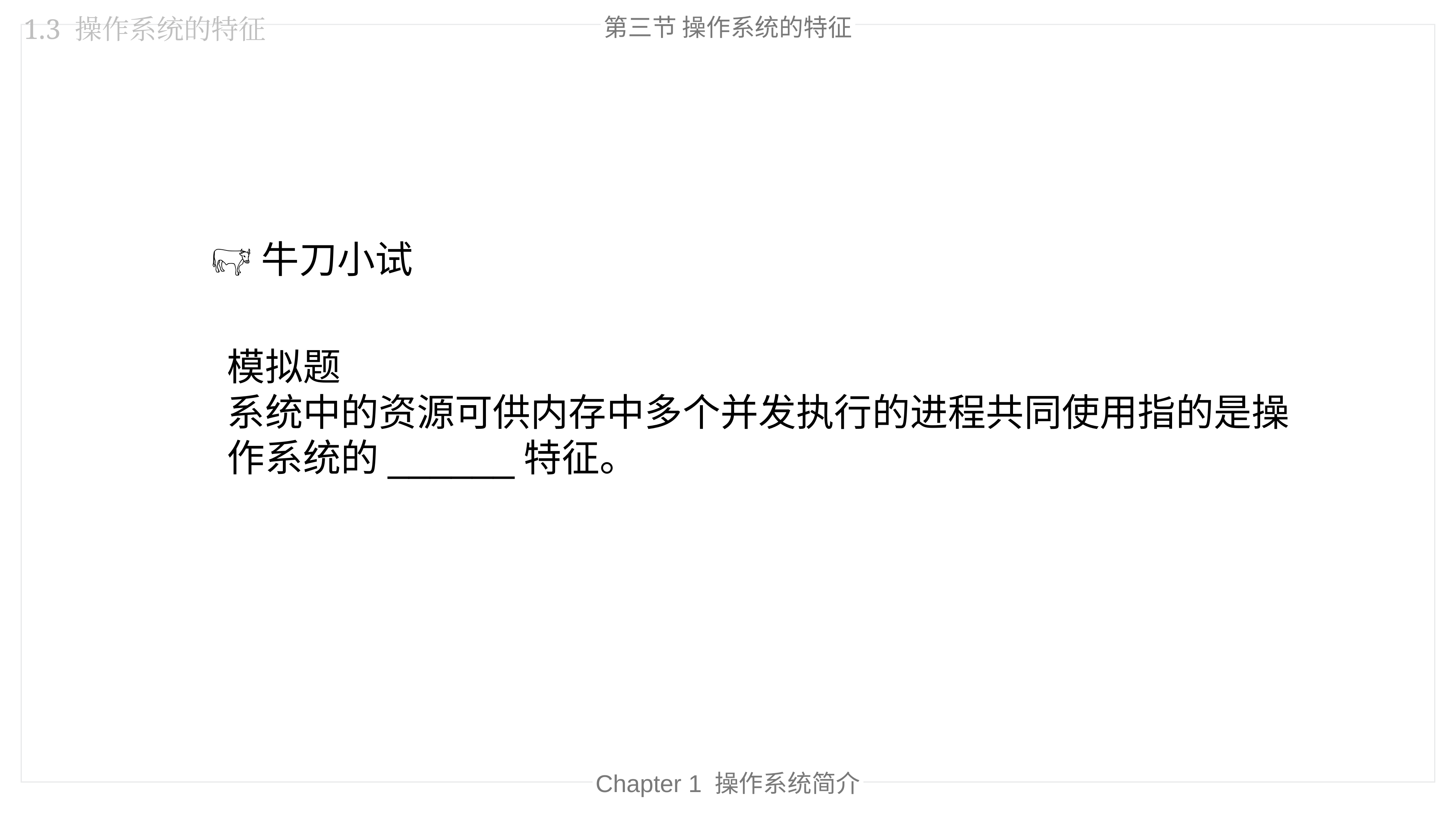

第三节 操作系统的特征
1.3 操作系统的特征
🐂牛刀小试
模拟题
系统中的资源可供内存中多个并发执行的进程共同使用指的是操作系统的______特征。
Chapter 1 操作系统简介